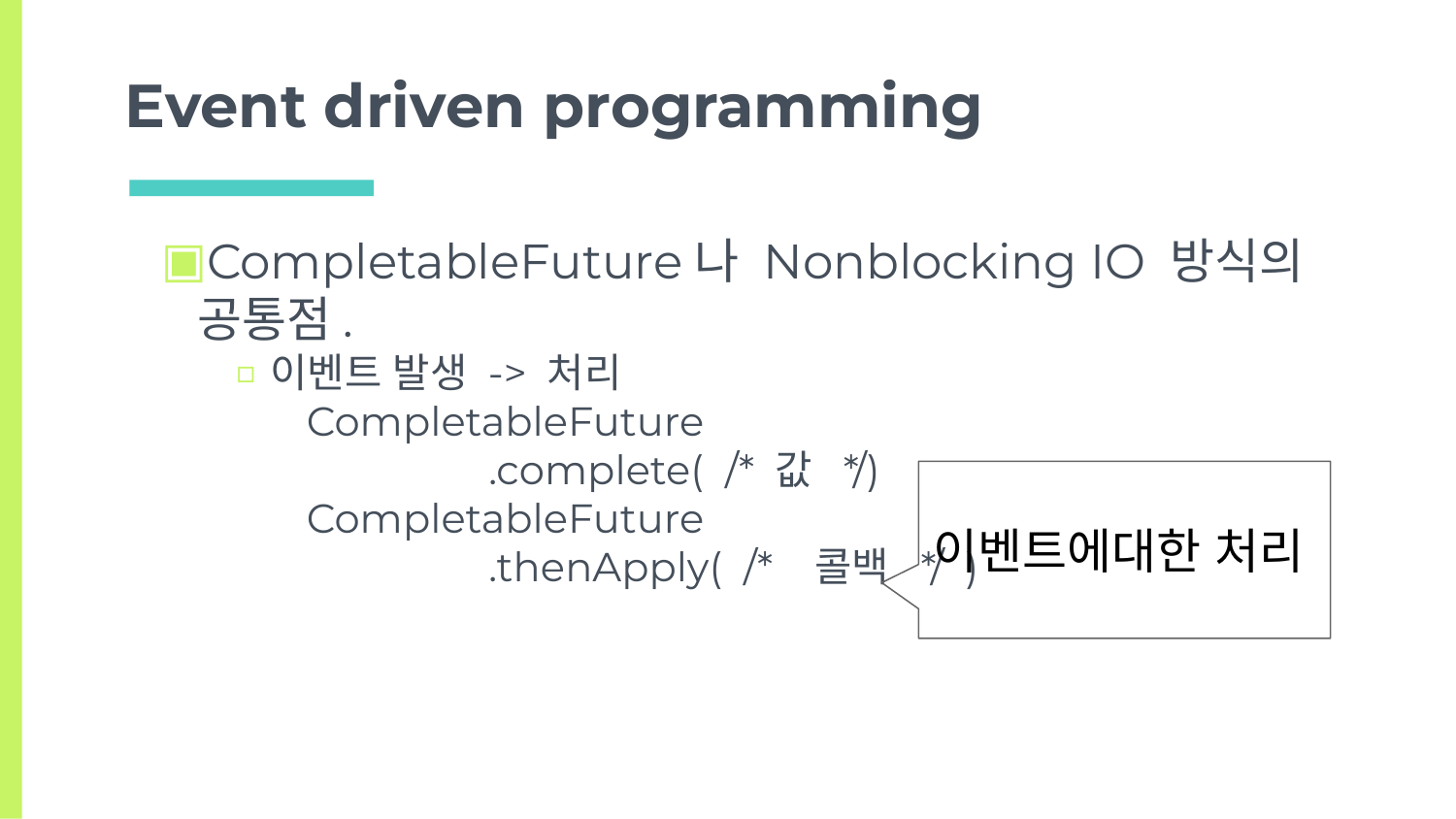

# Event driven programming
CompletableFuture나 Nonblocking IO 방식의 공통점.
이벤트 발생 -> 처리
CompletableFuture
	.complete(  /* 값  */)
CompletableFuture
	.thenApply(  /*   콜백  */  )
이벤트에대한 처리